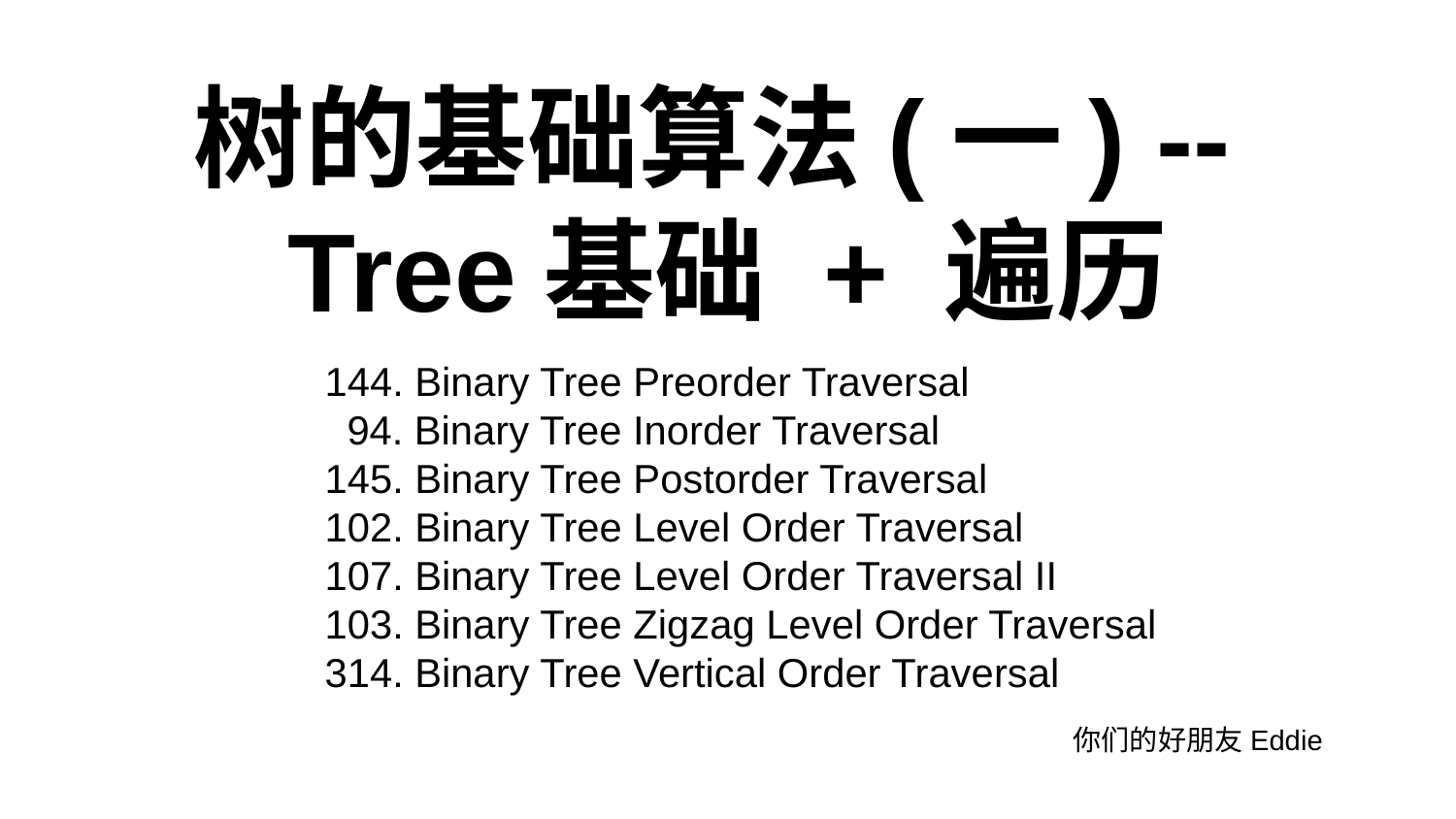

# 树的基础算法(一) --
Tree基础 + 遍历
144. Binary Tree Preorder Traversal
  94. Binary Tree Inorder Traversal
145. Binary Tree Postorder Traversal
102. Binary Tree Level Order Traversal
107. Binary Tree Level Order Traversal II
103. Binary Tree Zigzag Level Order Traversal
314. Binary Tree Vertical Order Traversal
你们的好朋友Eddie